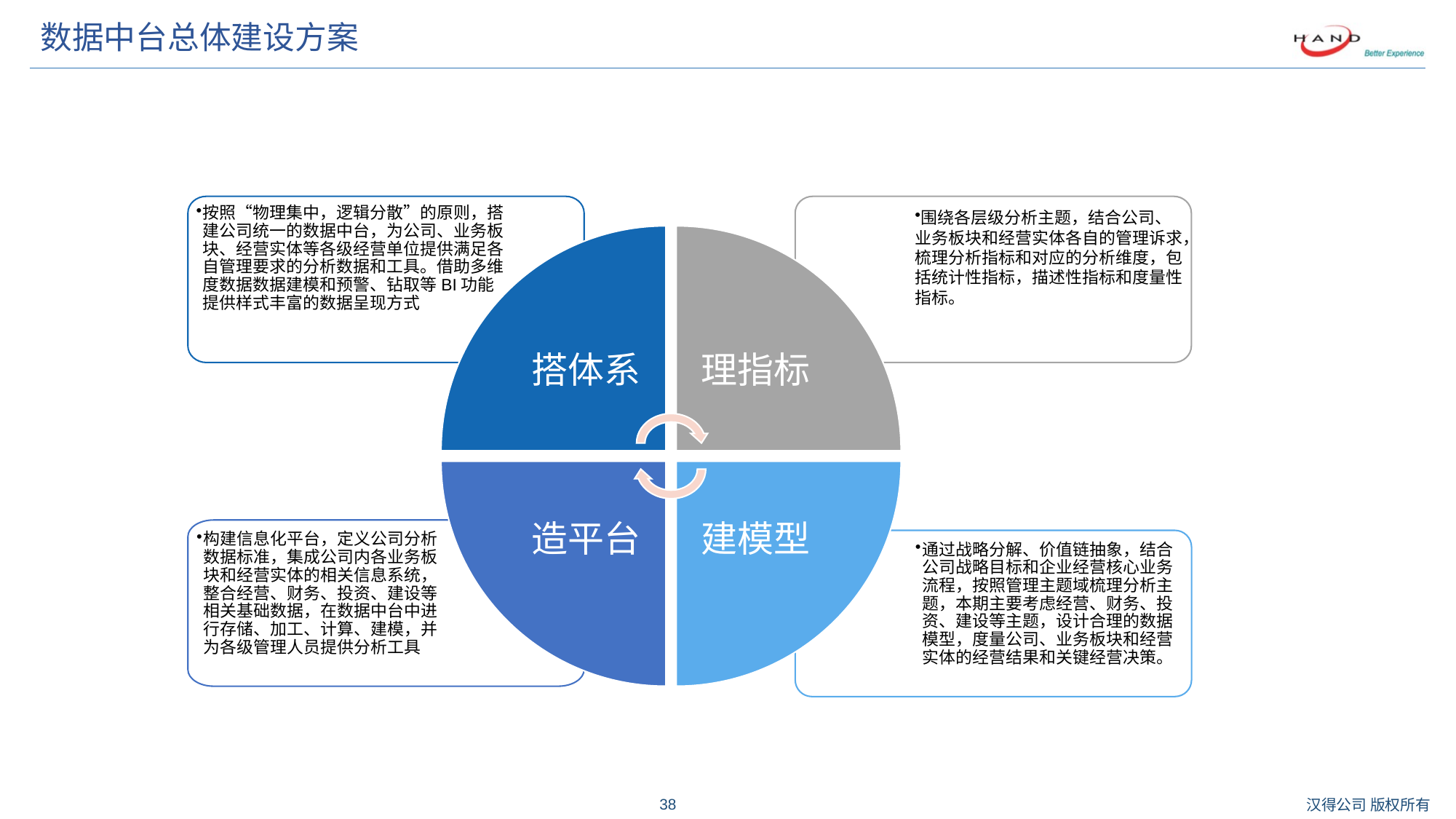

# 数据中台总体建设方案
按照“物理集中，逻辑分散”的原则，搭建公司统一的数据中台，为公司、业务板块、经营实体等各级经营单位提供满足各自管理要求的分析数据和工具。借助多维度数据数据建模和预警、钻取等BI功能提供样式丰富的数据呈现方式
围绕各层级分析主题，结合公司、业务板块和经营实体各自的管理诉求，梳理分析指标和对应的分析维度，包括统计性指标，描述性指标和度量性指标。
搭体系
理指标

建模型
造平台
构建信息化平台，定义公司分析数据标准，集成公司内各业务板块和经营实体的相关信息系统，整合经营、财务、投资、建设等相关基础数据，在数据中台中进行存储、加工、计算、建模，并为各级管理人员提供分析工具
通过战略分解、价值链抽象，结合公司战略目标和企业经营核心业务流程，按照管理主题域梳理分析主题，本期主要考虑经营、财务、投资、建设等主题，设计合理的数据模型，度量公司、业务板块和经营实体的经营结果和关键经营决策。